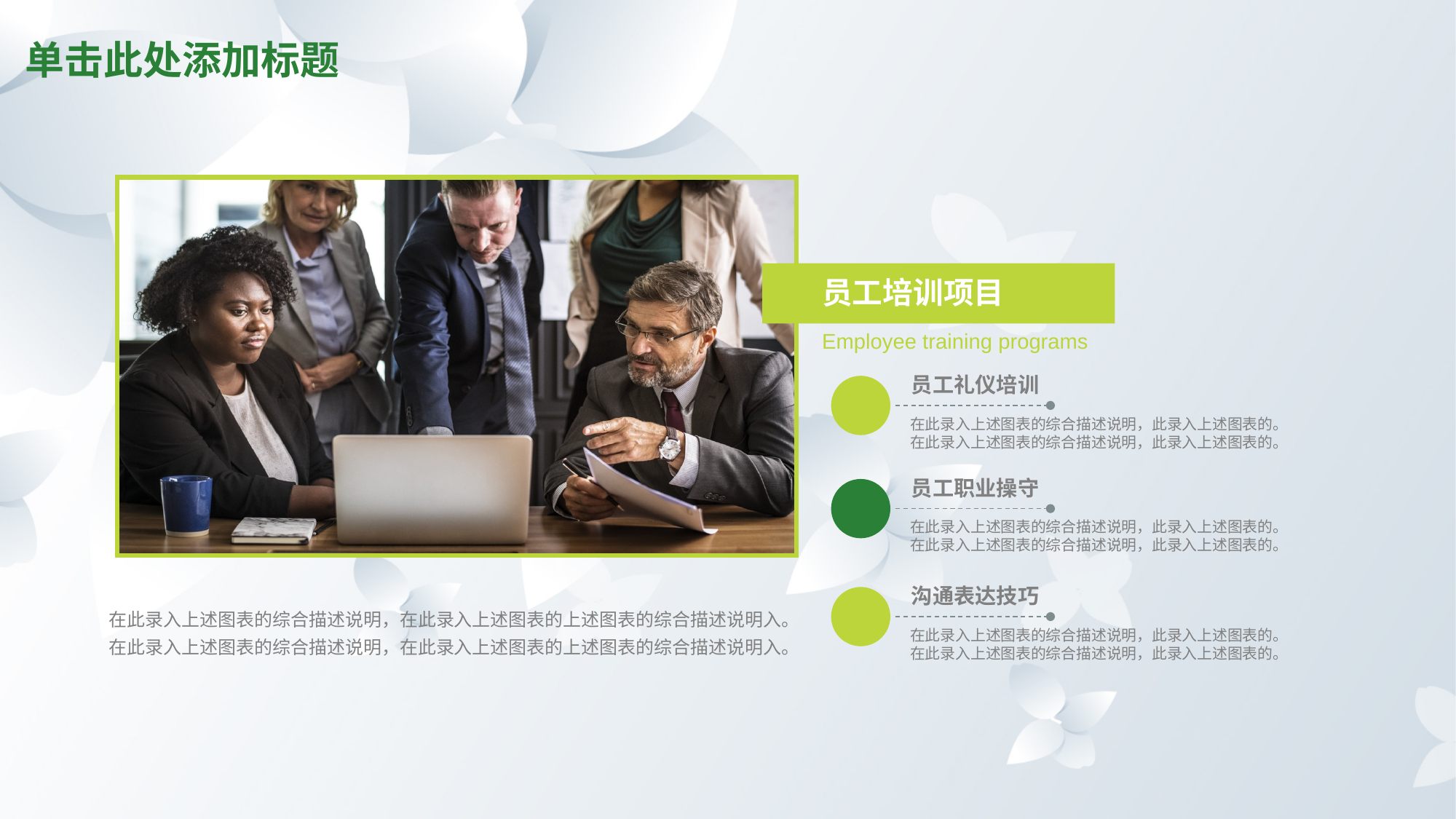

# 单击此处添加标题

员工培训项目
Employee training programs
员工礼仪培训

在此录入上述图表的综合描述说明，此录入上述图表的。在此录入上述图表的综合描述说明，此录入上述图表的。
员工职业操守

在此录入上述图表的综合描述说明，此录入上述图表的。在此录入上述图表的综合描述说明，此录入上述图表的。
沟通表达技巧

在此录入上述图表的综合描述说明，此录入上述图表的。在此录入上述图表的综合描述说明，此录入上述图表的。
在此录入上述图表的综合描述说明，在此录入上述图表的上述图表的综合描述说明入。在此录入上述图表的综合描述说明，在此录入上述图表的上述图表的综合描述说明入。